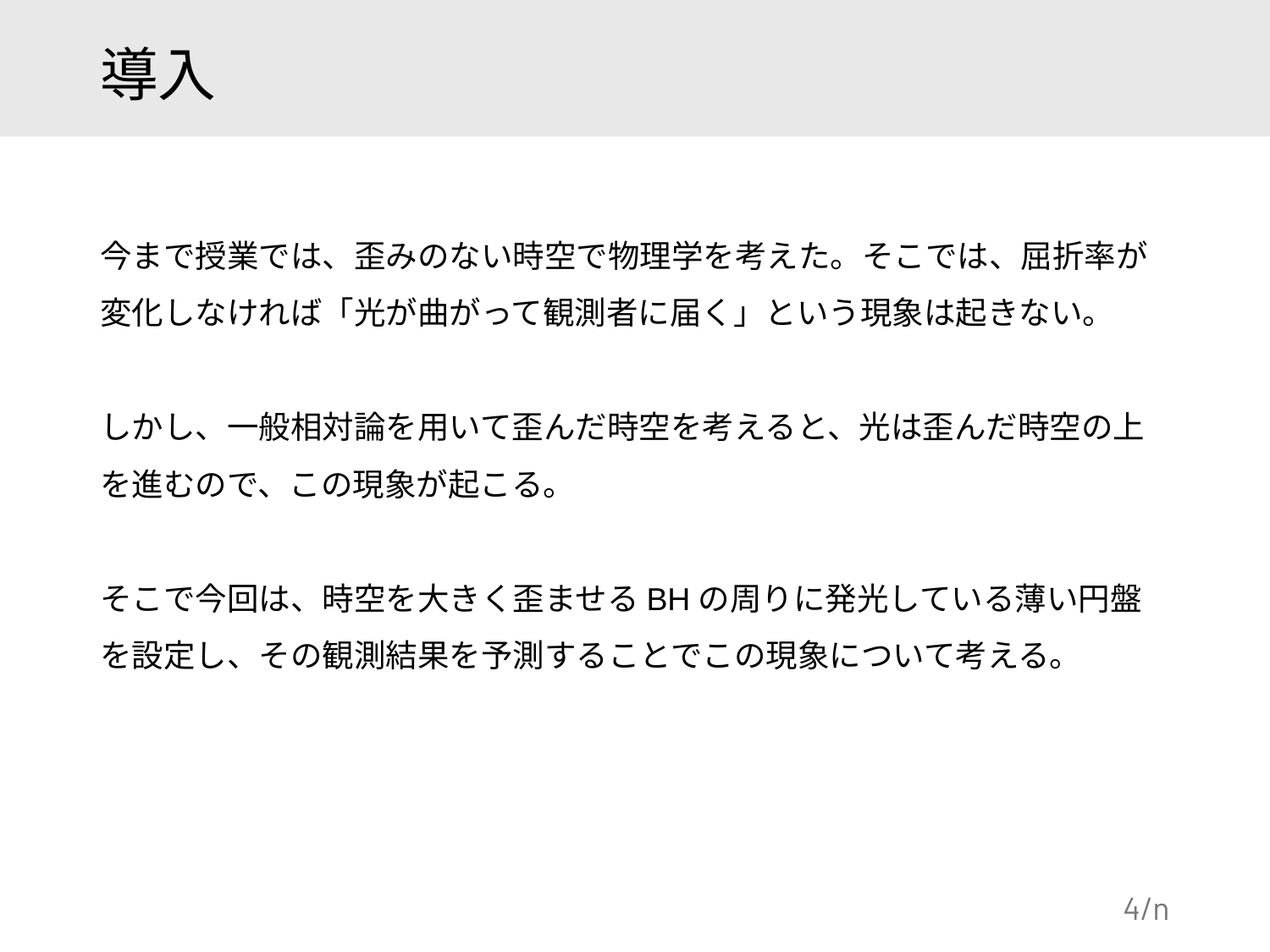

# 導入

今まで授業では、歪みのない時空で物理学を考えた。そこでは、屈折率が変化しなければ「光が曲がって観測者に届く」という現象は起きない。

しかし、一般相対論を用いて歪んだ時空を考えると、光は歪んだ時空の上を進むので、この現象が起こる。

そこで今回は、時空を大きく歪ませるBHの周りに発光している薄い円盤を設定し、その観測結果を予測することでこの現象について考える。

4/n